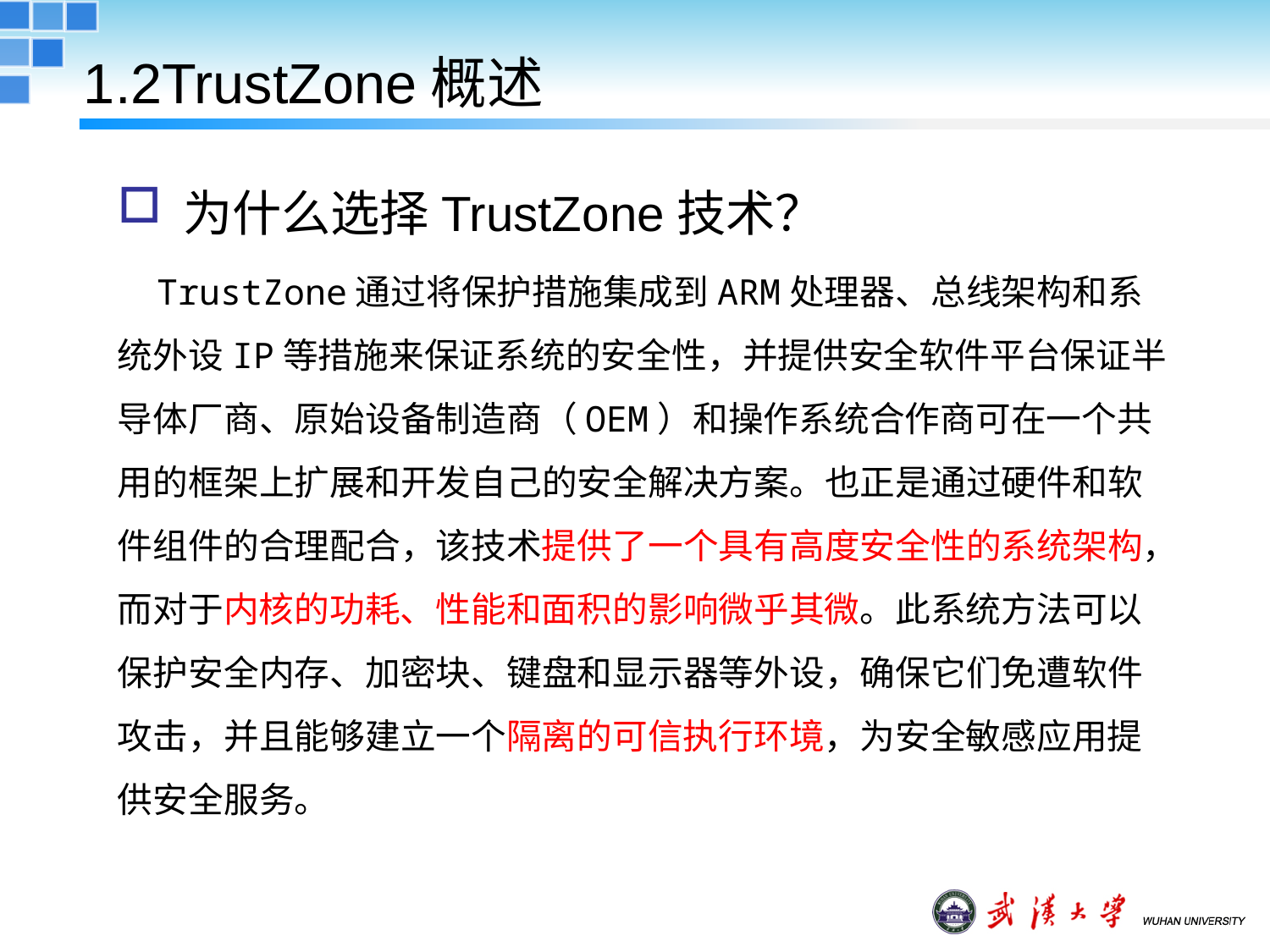

1.2TrustZone概述
为什么选择TrustZone技术？
    TrustZone通过将保护措施集成到ARM处理器、总线架构和系统外设IP等措施来保证系统的安全性，并提供安全软件平台保证半导体厂商、原始设备制造商（OEM）和操作系统合作商可在一个共用的框架上扩展和开发自己的安全解决方案。也正是通过硬件和软件组件的合理配合，该技术提供了一个具有高度安全性的系统架构，而对于内核的功耗、性能和面积的影响微乎其微。此系统方法可以保护安全内存、加密块、键盘和显示器等外设，确保它们免遭软件攻击，并且能够建立一个隔离的可信执行环境，为安全敏感应用提供安全服务。